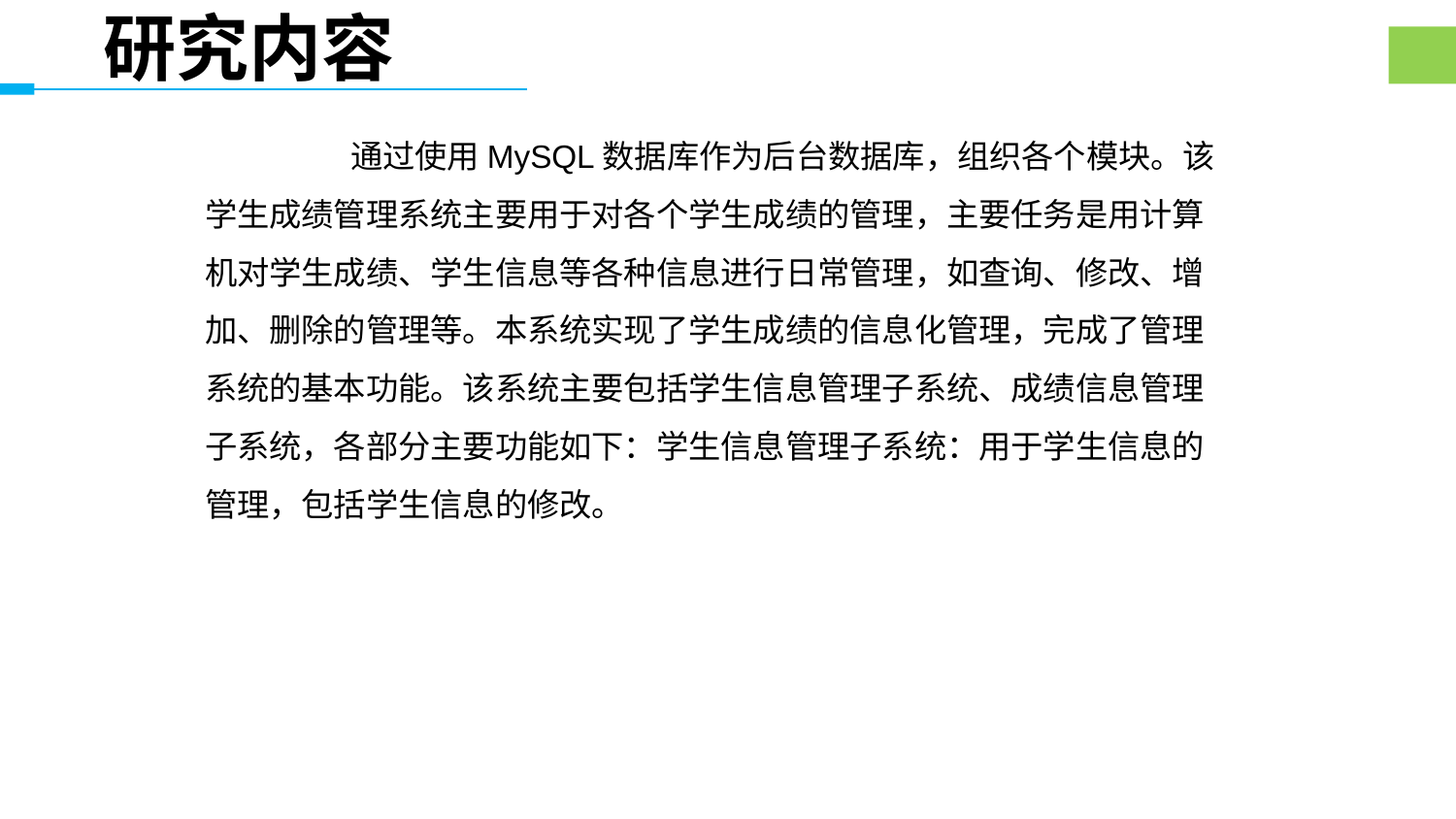

研究内容

	通过使用MySQL数据库作为后台数据库，组织各个模块。该学生成绩管理系统主要用于对各个学生成绩的管理，主要任务是用计算机对学生成绩、学生信息等各种信息进行日常管理，如查询、修改、增加、删除的管理等。本系统实现了学生成绩的信息化管理，完成了管理系统的基本功能。该系统主要包括学生信息管理子系统、成绩信息管理子系统，各部分主要功能如下：学生信息管理子系统：用于学生信息的管理，包括学生信息的修改。